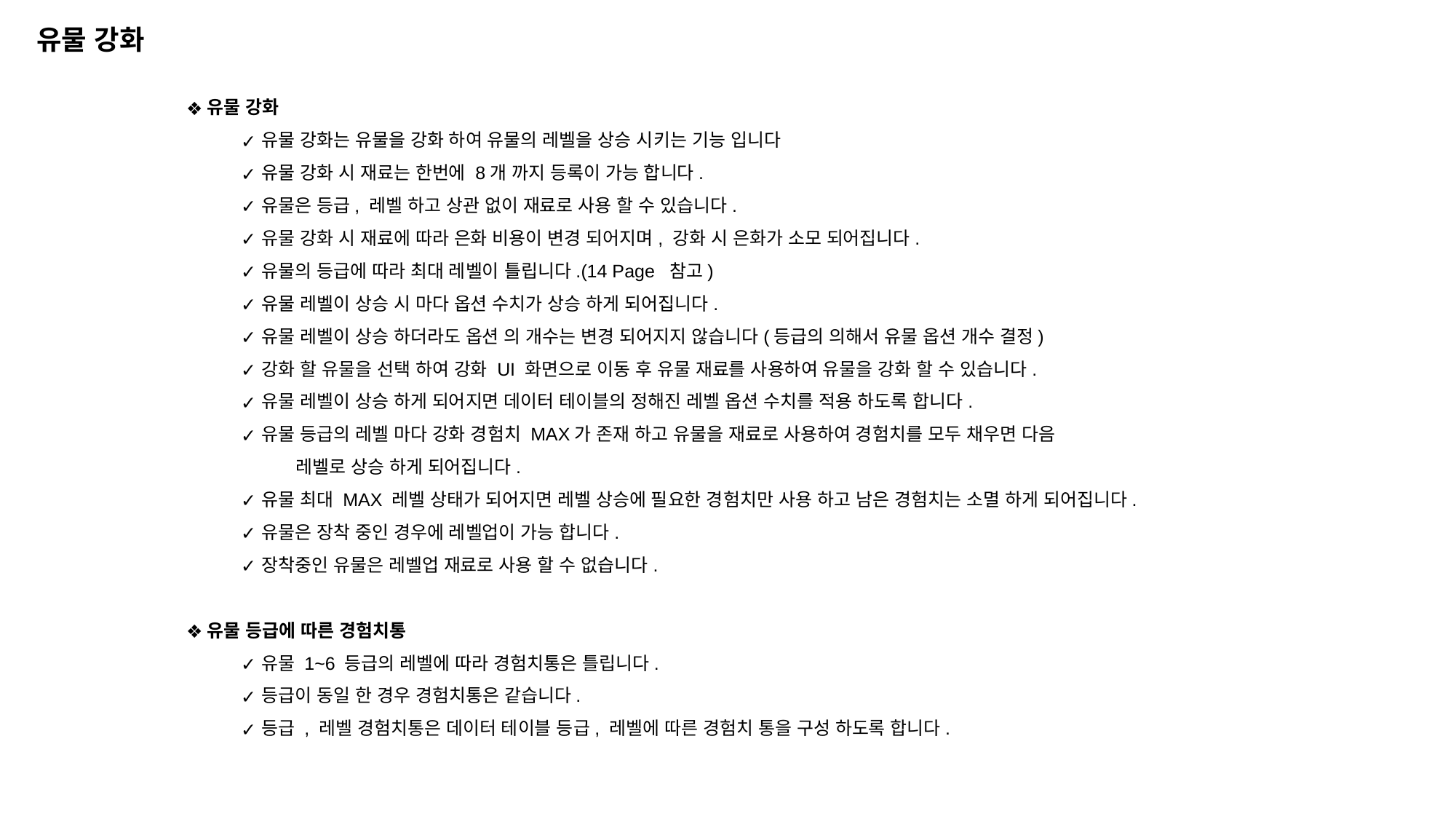

유물 강화
유물 강화
유물 강화는 유물을 강화 하여 유물의 레벨을 상승 시키는 기능 입니다
유물 강화 시 재료는 한번에 8개 까지 등록이 가능 합니다.
유물은 등급, 레벨 하고 상관 없이 재료로 사용 할 수 있습니다.
유물 강화 시 재료에 따라 은화 비용이 변경 되어지며, 강화 시 은화가 소모 되어집니다.
유물의 등급에 따라 최대 레벨이 틀립니다.(14 Page  참고)
유물 레벨이 상승 시 마다 옵션 수치가 상승 하게 되어집니다.
유물 레벨이 상승 하더라도 옵션 의 개수는 변경 되어지지 않습니다(등급의 의해서 유물 옵션 개수 결정)
강화 할 유물을 선택 하여 강화 UI 화면으로 이동 후 유물 재료를 사용하여 유물을 강화 할 수 있습니다.
유물 레벨이 상승 하게 되어지면 데이터 테이블의 정해진 레벨 옵션 수치를 적용 하도록 합니다.
유물 등급의 레벨 마다 강화 경험치 MAX가 존재 하고 유물을 재료로 사용하여 경험치를 모두 채우면 다음
레벨로 상승 하게 되어집니다.
유물 최대 MAX 레벨 상태가 되어지면 레벨 상승에 필요한 경험치만 사용 하고 남은 경험치는 소멸 하게 되어집니다.
유물은 장착 중인 경우에 레벨업이 가능 합니다.
장착중인 유물은 레벨업 재료로 사용 할 수 없습니다.

유물 등급에 따른 경험치통
유물 1~6 등급의 레벨에 따라 경험치통은 틀립니다.
등급이 동일 한 경우 경험치통은 같습니다.
등급 , 레벨 경험치통은 데이터 테이블 등급, 레벨에 따른 경험치 통을 구성 하도록 합니다.